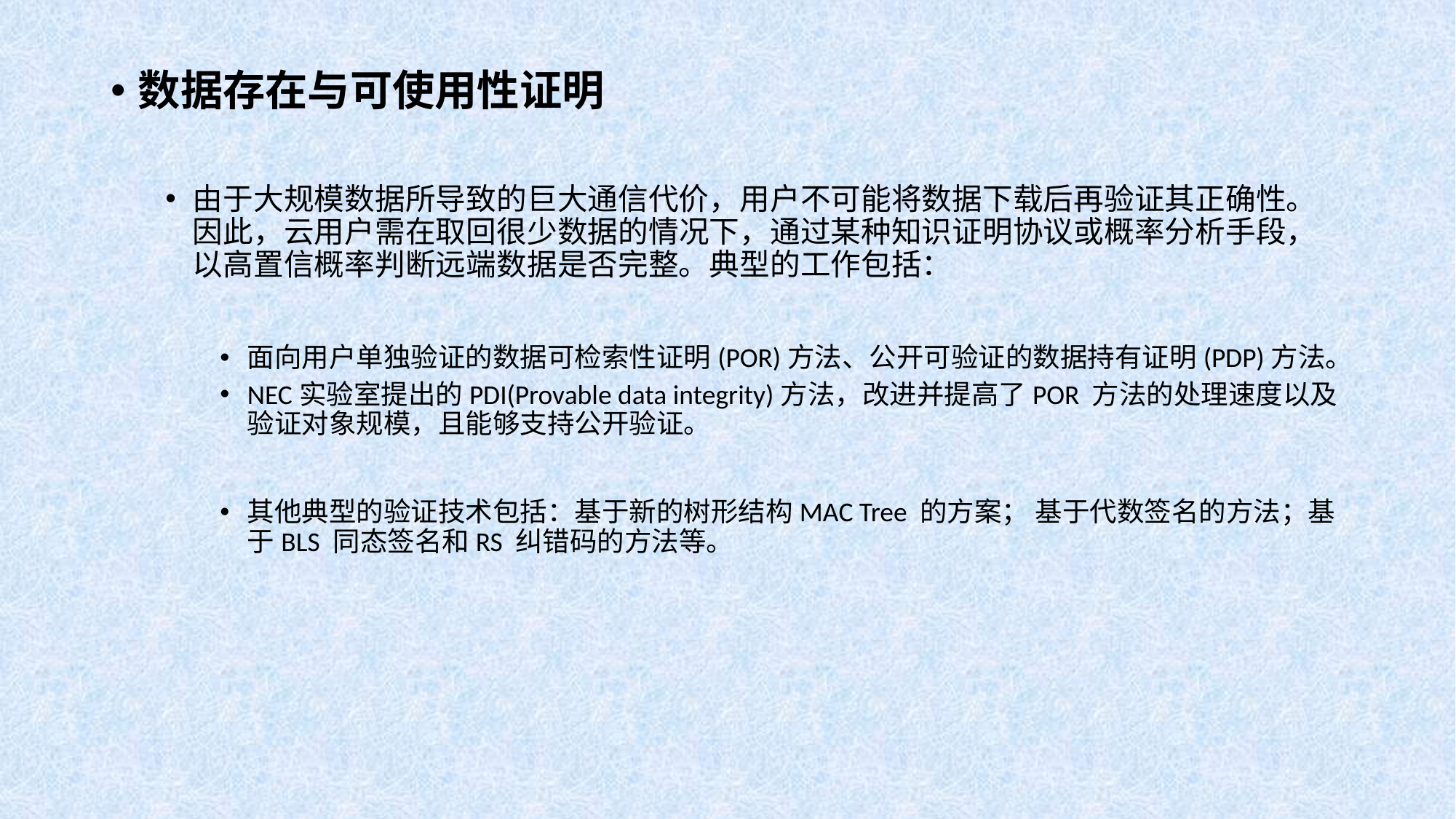

数据存在与可使用性证明

由于大规模数据所导致的巨大通信代价，用户不可能将数据下载后再验证其正确性。因此，云用户需在取回很少数据的情况下，通过某种知识证明协议或概率分析手段，以高置信概率判断远端数据是否完整。典型的工作包括：

面向用户单独验证的数据可检索性证明(POR)方法、公开可验证的数据持有证明(PDP)方法。
NEC实验室提出的PDI(Provable data integrity)方法，改进并提高了POR 方法的处理速度以及验证对象规模，且能够支持公开验证。

其他典型的验证技术包括：基于新的树形结构MAC Tree 的方案； 基于代数签名的方法；基于BLS 同态签名和RS 纠错码的方法等。